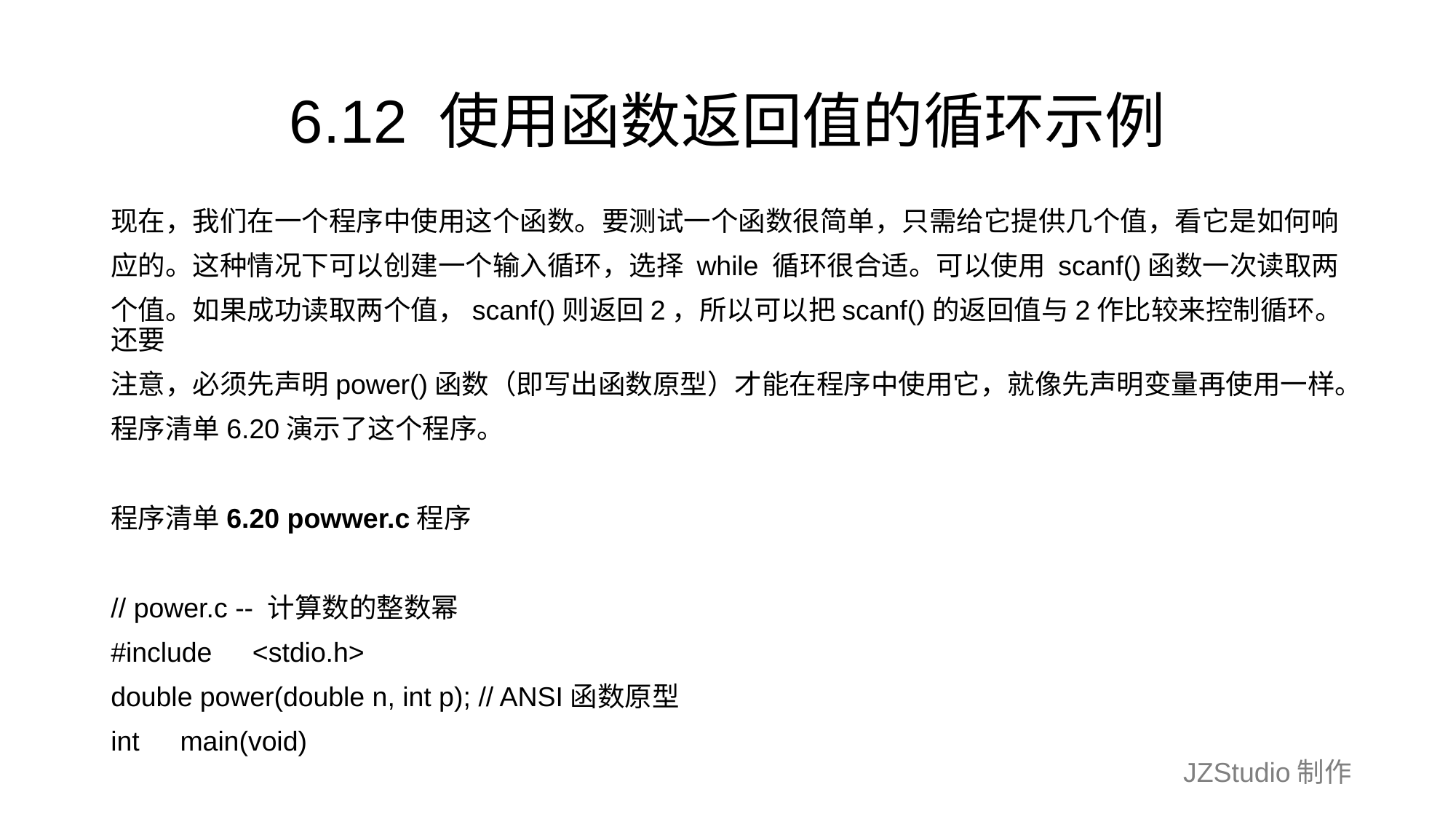

# 6.12 使用函数返回值的循环示例
现在，我们在一个程序中使用这个函数。要测试一个函数很简单，只需给它提供几个值，看它是如何响
应的。这种情况下可以创建一个输入循环，选择 while 循环很合适。可以使用 scanf()函数一次读取两
个值。如果成功读取两个值，scanf()则返回2，所以可以把scanf()的返回值与2作比较来控制循环。还要
注意，必须先声明power()函数（即写出函数原型）才能在程序中使用它，就像先声明变量再使用一样。
程序清单6.20演示了这个程序。

程序清单6.20 powwer.c程序

// power.c -- 计算数的整数幂
#include　<stdio.h>
double power(double n, int p); // ANSI函数原型
int　main(void)